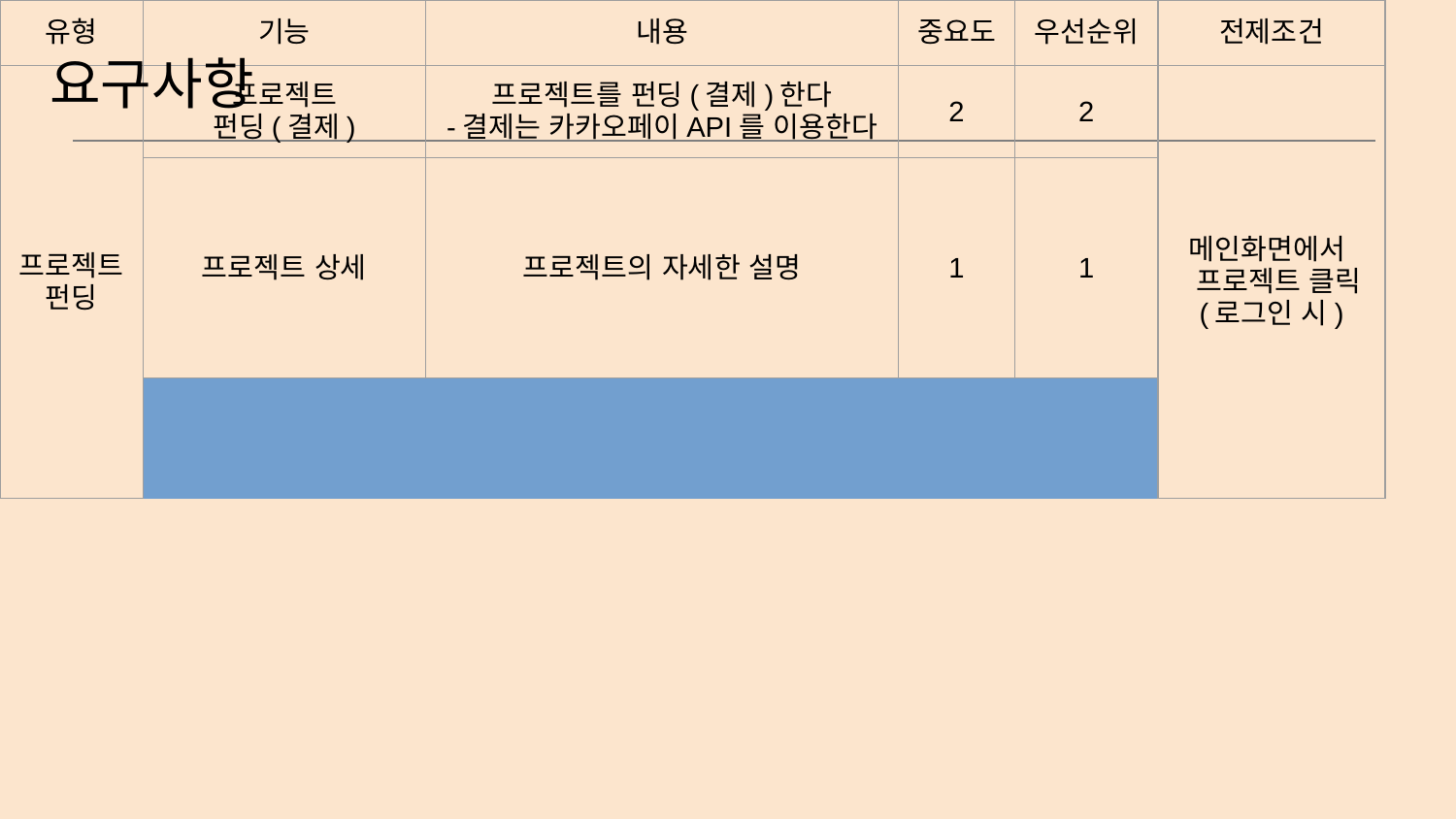

# 요구사항
| 유형 | 기능 | 내용 | 중요도 | 우선순위 | 전제조건 |
| --- | --- | --- | --- | --- | --- |
| 프로젝트 펀딩 | 프로젝트 펀딩(결제) | 프로젝트를 펀딩(결제)한다 -결제는 카카오페이API를 이용한다 | 2 | 2 | 메인화면에서 프로젝트 클릭 (로그인 시) |
|  | 프로젝트 상세 | 프로젝트의 자세한 설명 | 1 | 1 |  |
|  |  |  |  |  |  |
|  |  |  |  |  |  |
|  | 프로젝트 문의 | 프로젝트에 대해 문의한다 | 3 | 4 |  |
|  |  |  |  |  |  |